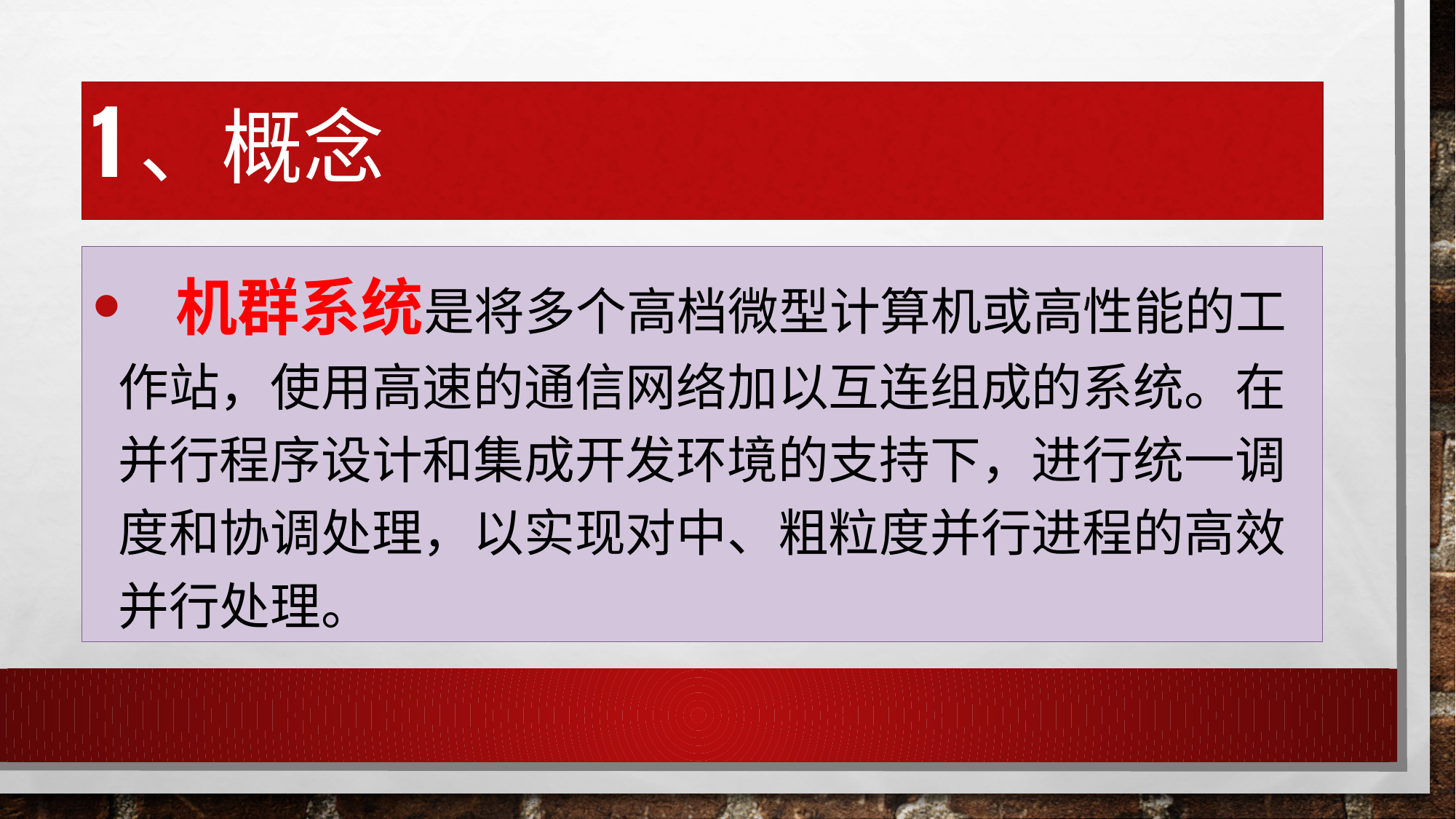

# 1、概念
    机群系统是将多个高档微型计算机或高性能的工作站，使用高速的通信网络加以互连组成的系统。在并行程序设计和集成开发环境的支持下，进行统一调度和协调处理，以实现对中、粗粒度并行进程的高效并行处理。